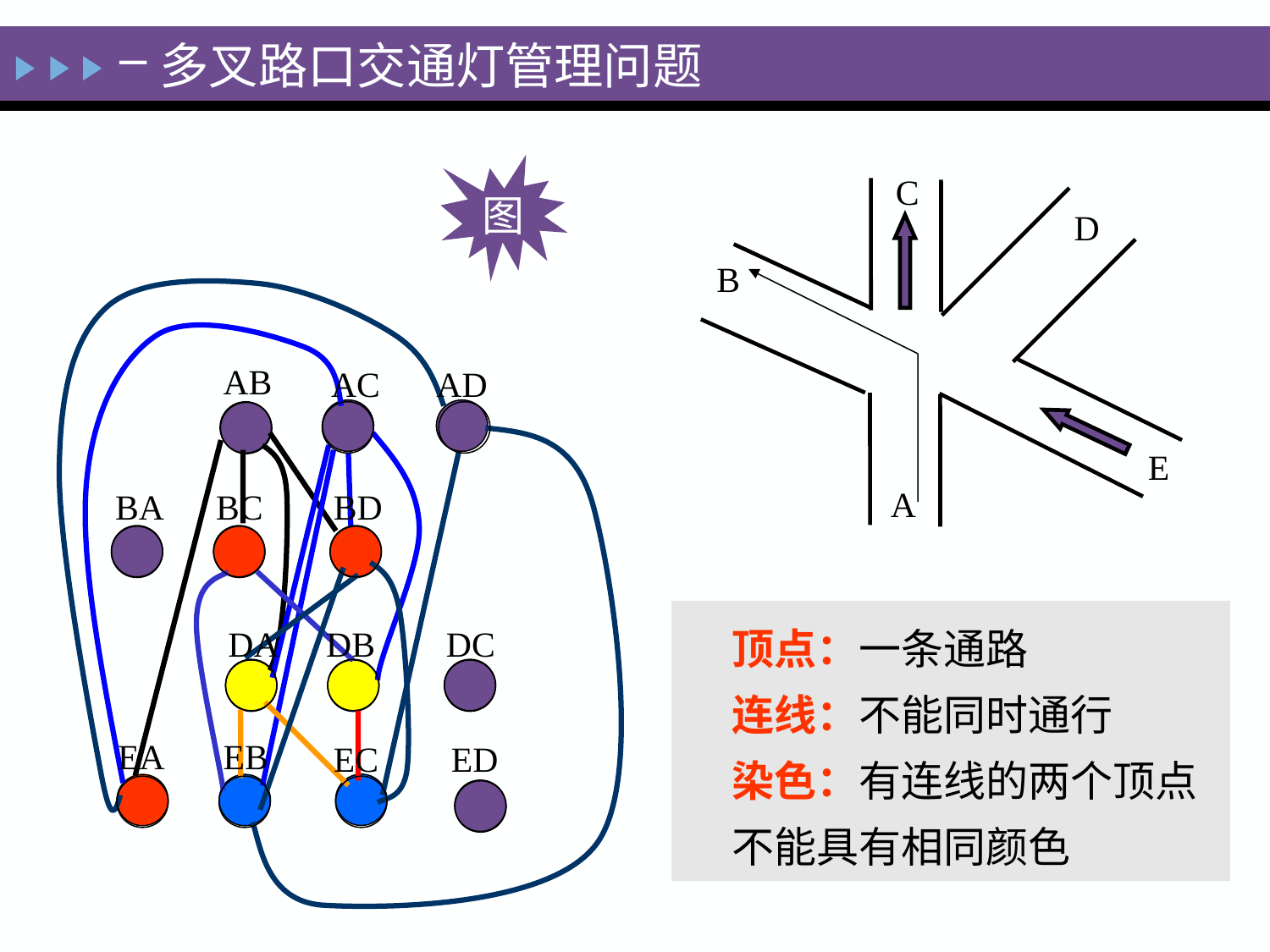

多叉路口交通灯管理问题
图
C

D

B

E
A

AB
AC
AD

BA
BC
BD

DA
DB
DC

EA
EB
EC
ED

顶点：一条通路
连线：不能同时通行
染色：有连线的两个顶点不能具有相同颜色